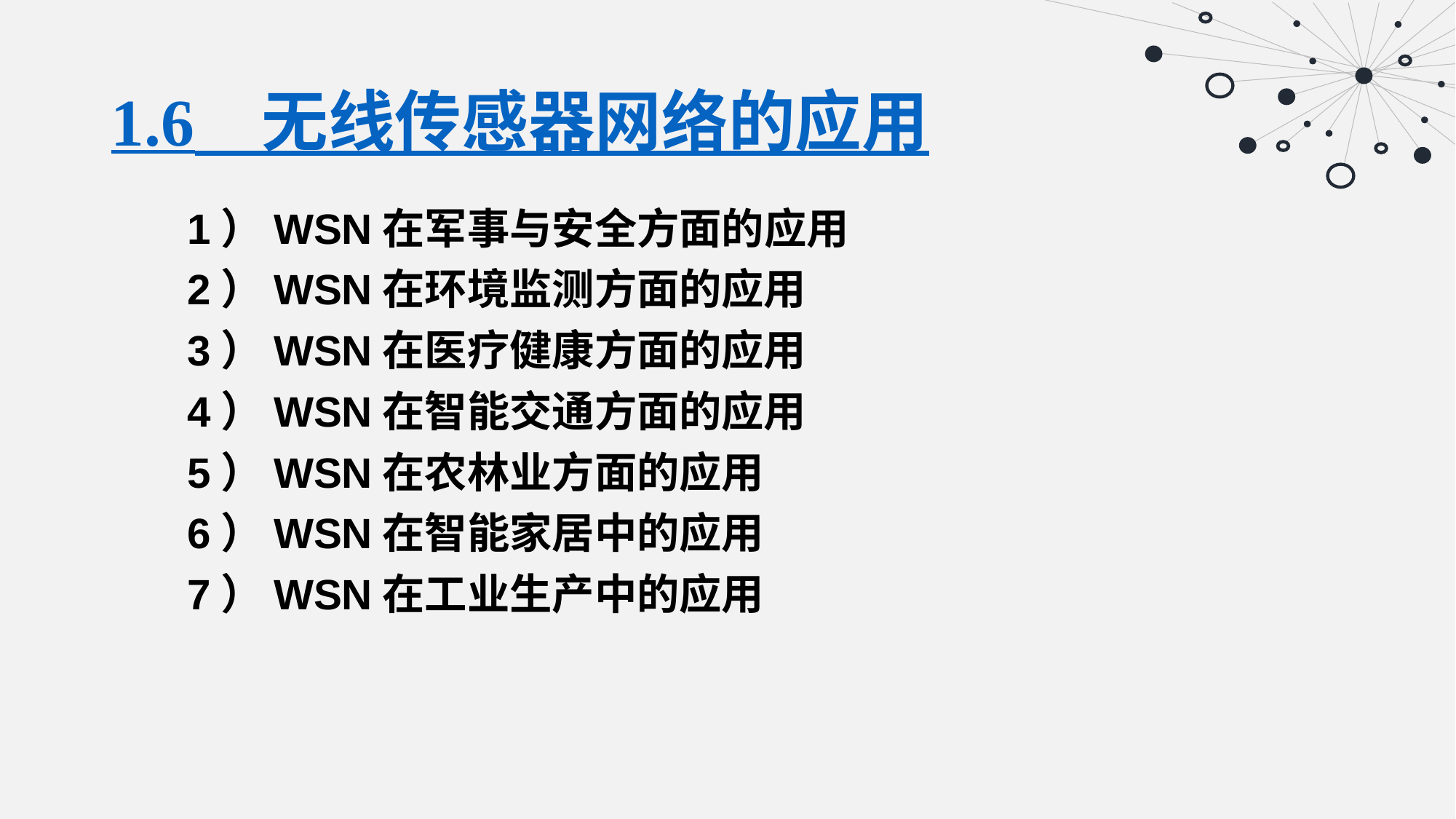

# 1.6　无线传感器网络的应用
1）WSN在军事与安全方面的应用
2）WSN在环境监测方面的应用
3）WSN在医疗健康方面的应用
4）WSN在智能交通方面的应用
5）WSN在农林业方面的应用
6）WSN在智能家居中的应用
7）WSN在工业生产中的应用